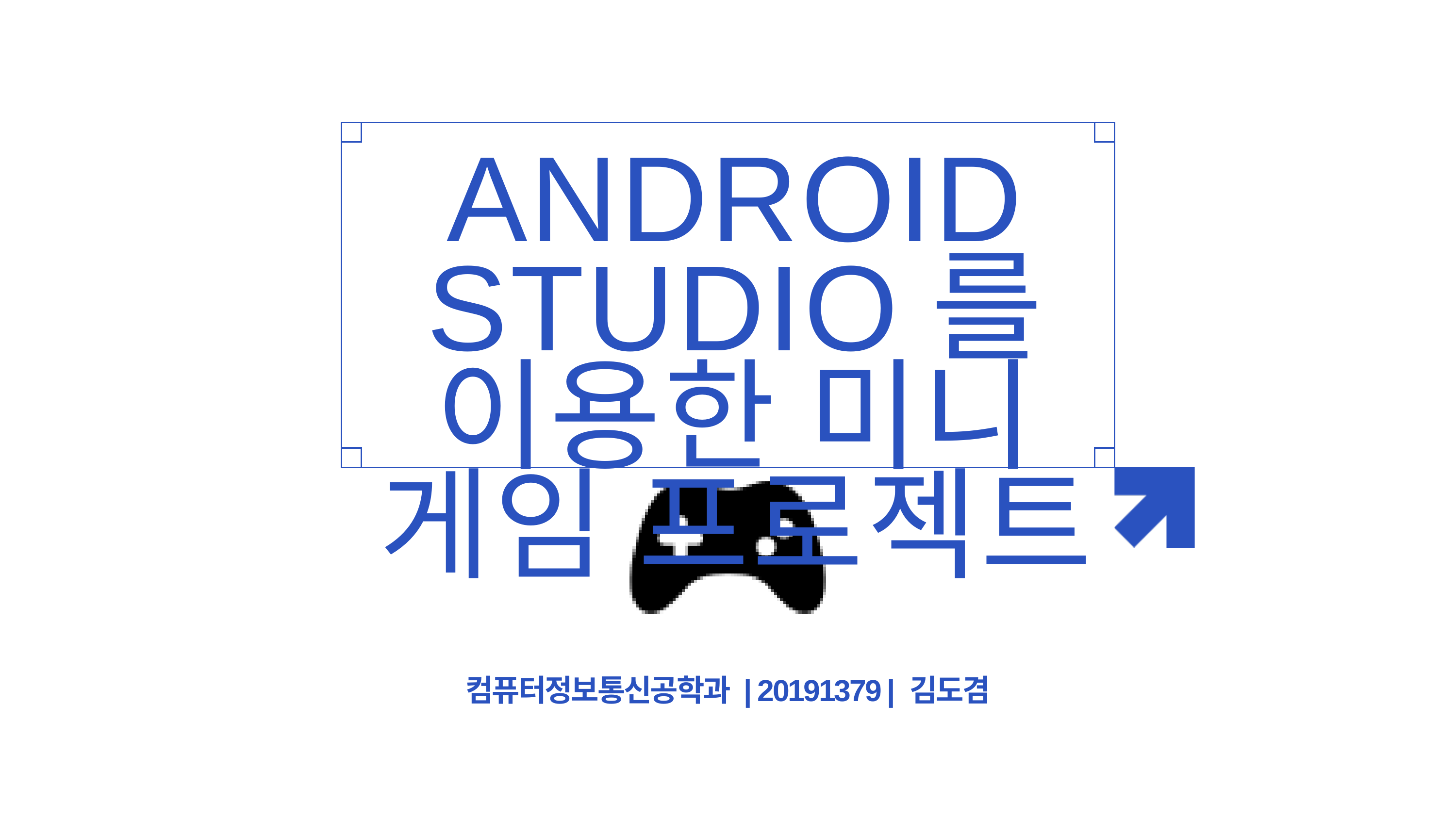

ANDROID STUDIO를 이용한 미니 게임 프로젝트

컴퓨터정보통신공학과 | 20191379 | 김도겸